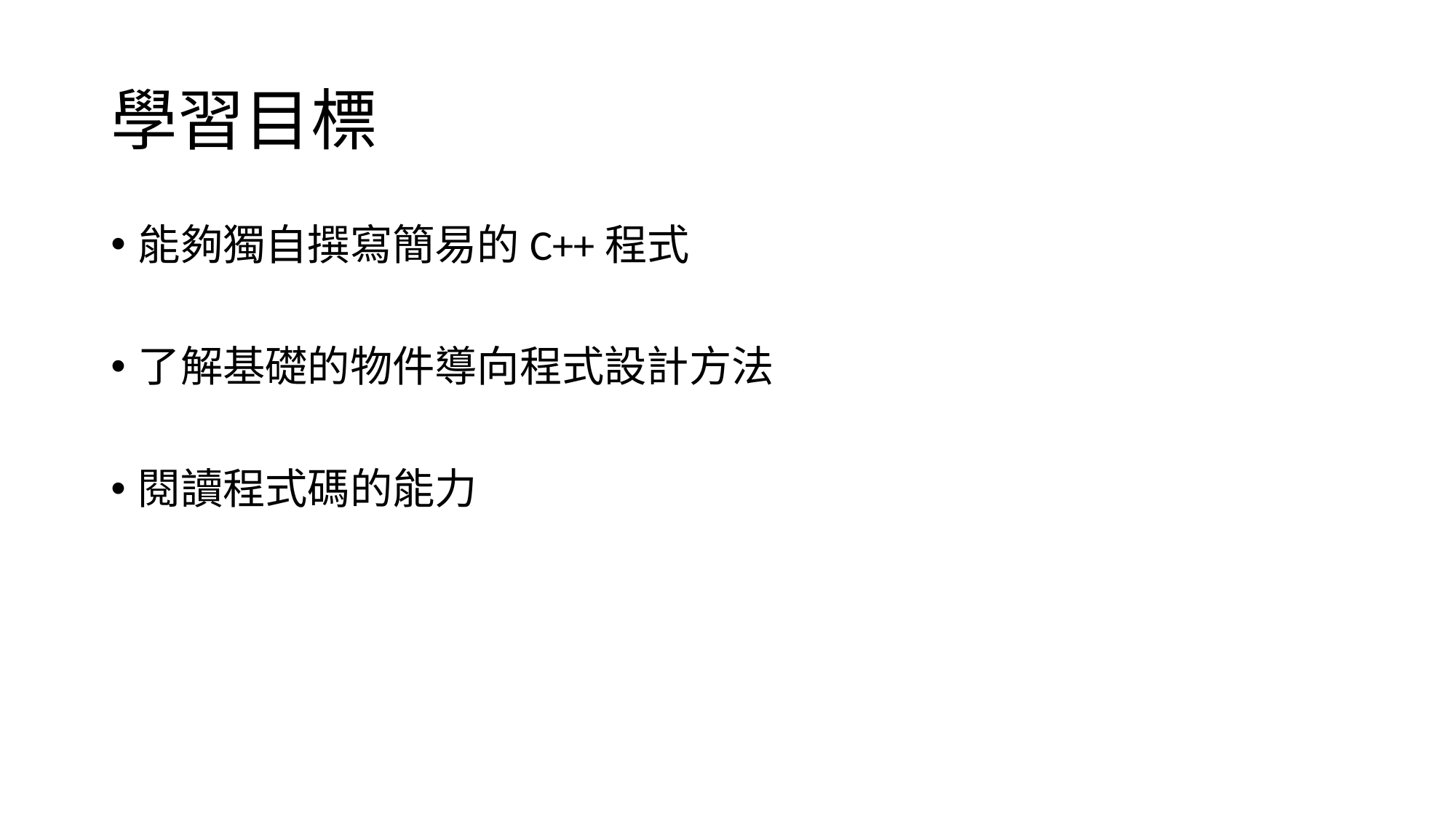

# 學習目標
能夠獨自撰寫簡易的C++程式

了解基礎的物件導向程式設計方法

閱讀程式碼的能力